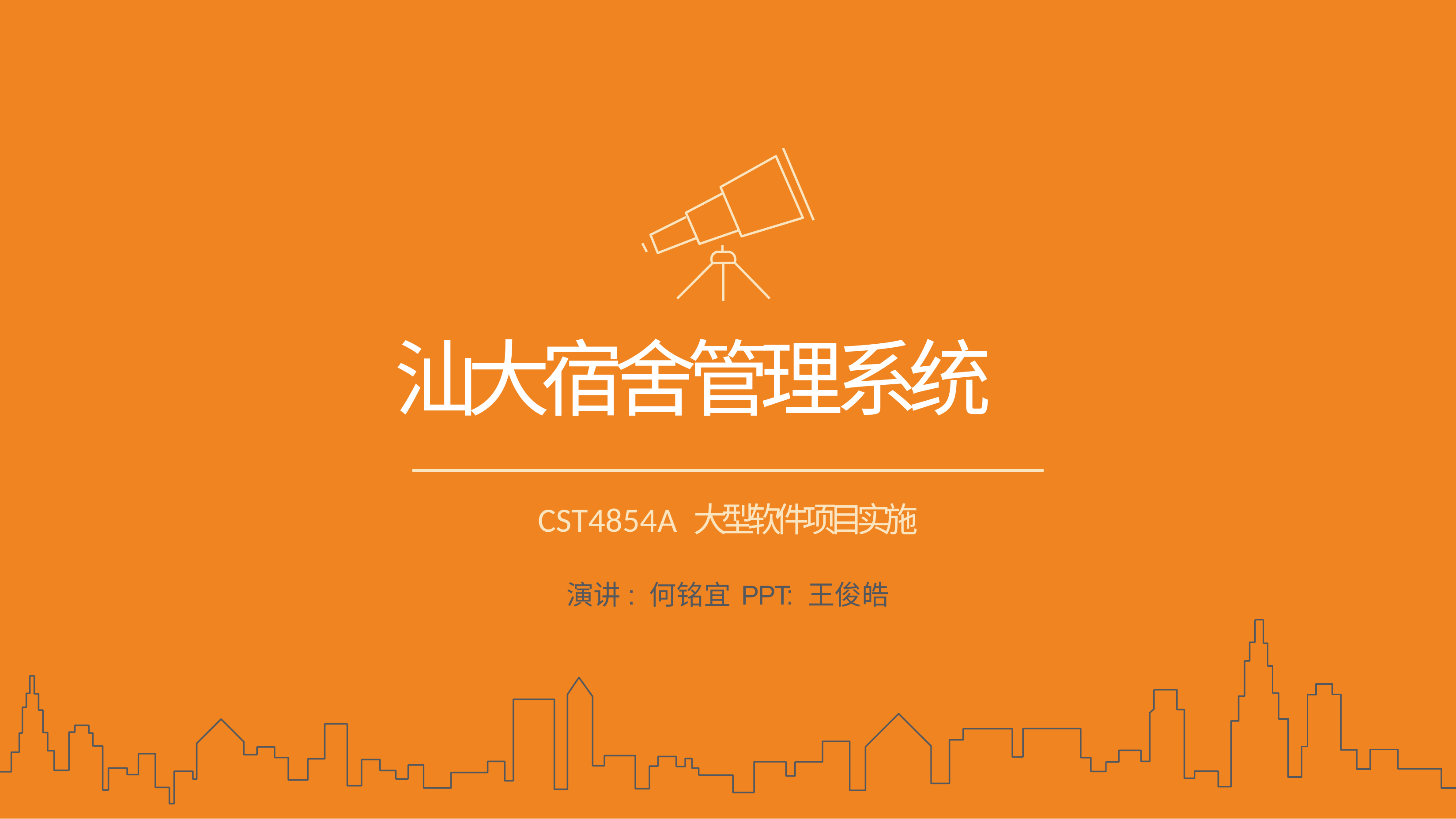

# 汕   ⼤   宿   舍   管   理    系   统

CST4854A 大型软件项目实施

演讲: 何铭宜	PPT: 王俊皓